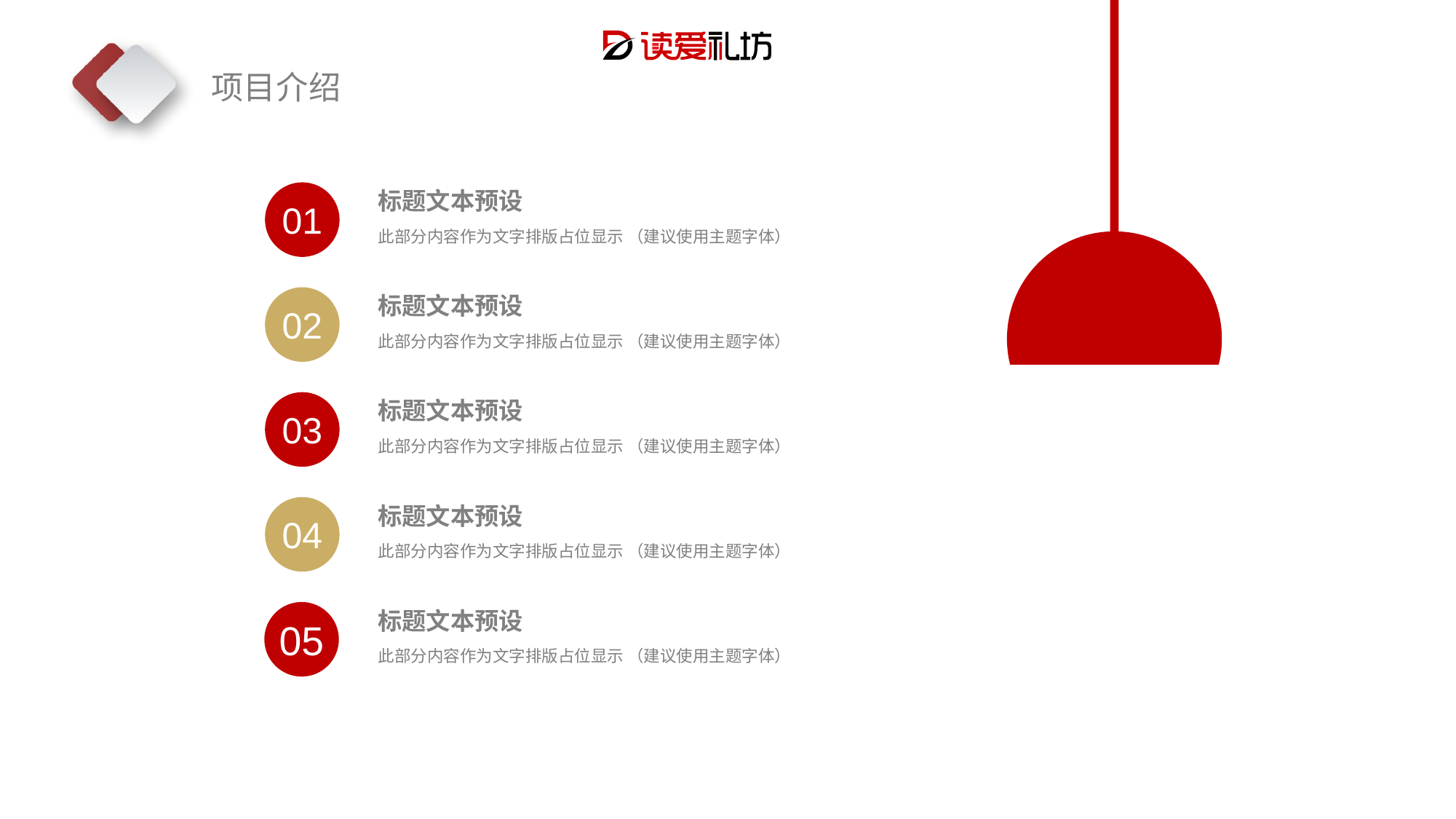

01
标题文本预设
此部分内容作为文字排版占位显示 （建议使用主题字体）
02
标题文本预设
此部分内容作为文字排版占位显示 （建议使用主题字体）
03
标题文本预设
此部分内容作为文字排版占位显示 （建议使用主题字体）
04
标题文本预设
此部分内容作为文字排版占位显示 （建议使用主题字体）
05
标题文本预设
此部分内容作为文字排版占位显示 （建议使用主题字体）